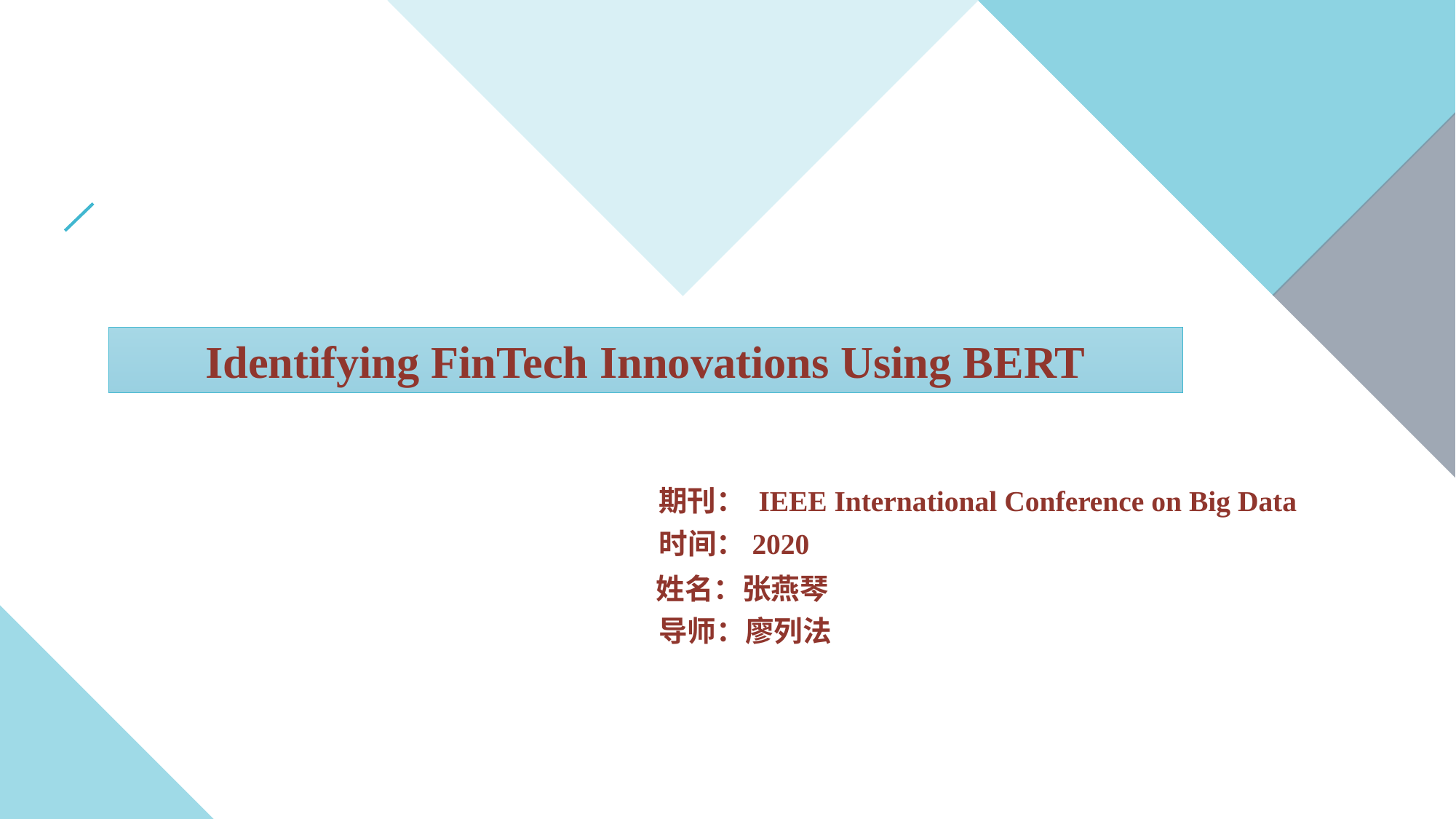

Identifying FinTech Innovations Using BERT
期刊： IEEE International Conference on Big Data
时间：2020
姓名：张燕琴
导师：廖列法